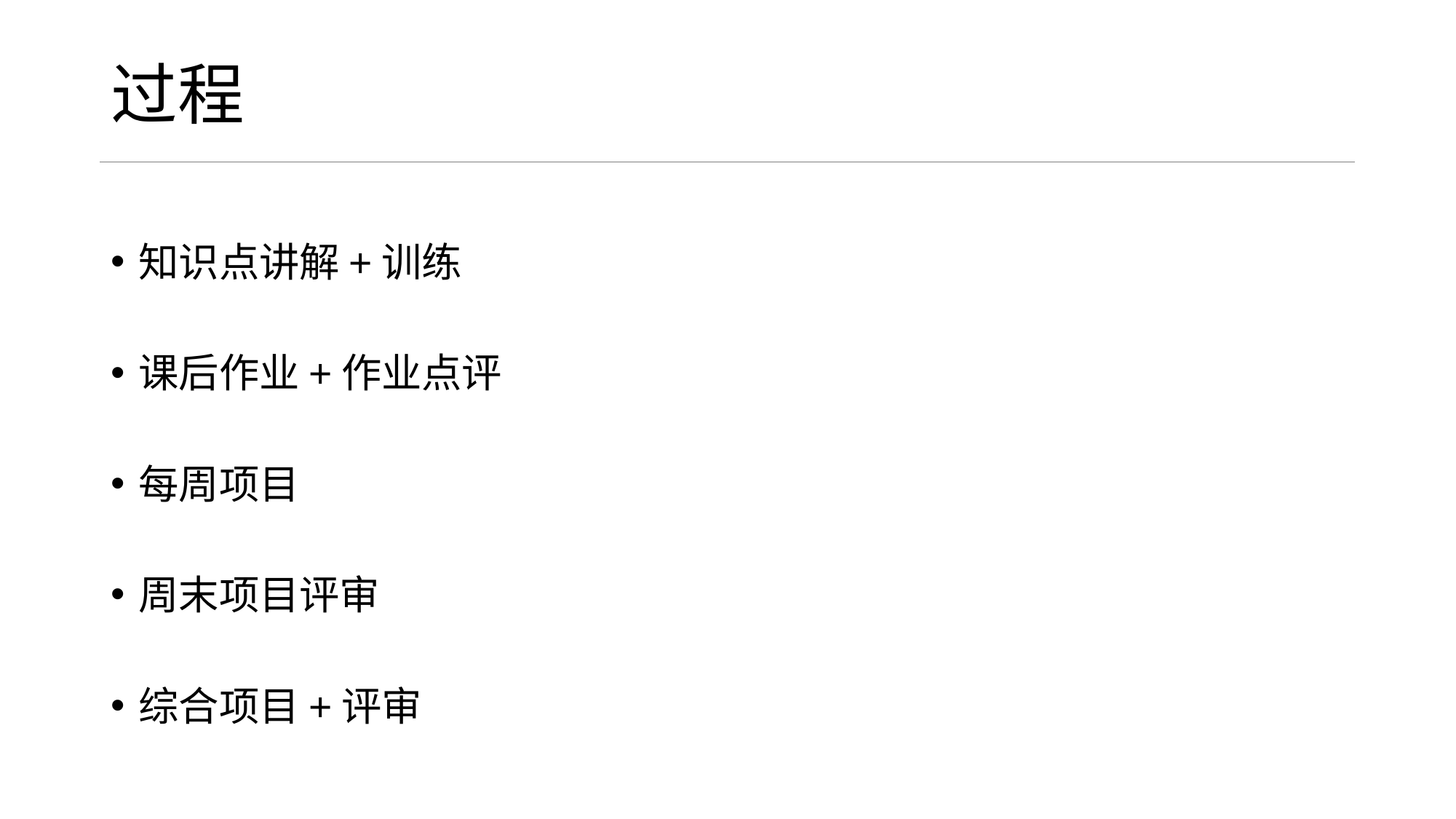

# 过程
知识点讲解+训练
课后作业+作业点评
每周项目
周末项目评审
综合项目+评审